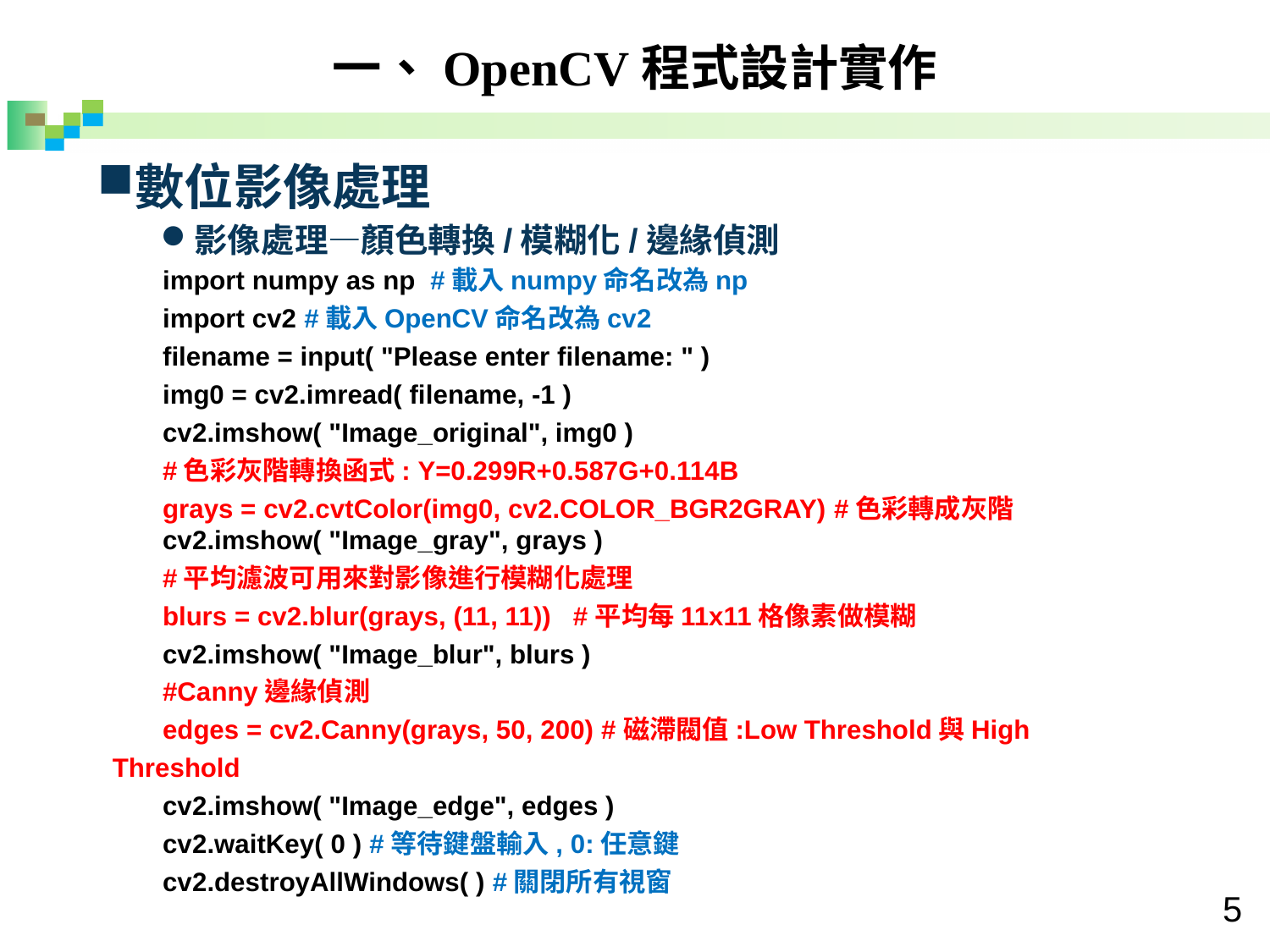

一、OpenCV程式設計實作
數位影像處理
影像處理—顏色轉換/模糊化/邊緣偵測
import numpy as np  #載入numpy命名改為np
import cv2 #載入OpenCV命名改為cv2
filename = input( "Please enter filename: " )
img0 = cv2.imread( filename, -1 )
cv2.imshow( "Image_original", img0 )
#色彩灰階轉換函式: Y=0.299R+0.587G+0.114B
grays = cv2.cvtColor(img0, cv2.COLOR_BGR2GRAY) #色彩轉成灰階
cv2.imshow( "Image_gray", grays )
#平均濾波可用來對影像進行模糊化處理
blurs = cv2.blur(grays, (11, 11))   #平均每11x11格像素做模糊
cv2.imshow( "Image_blur", blurs )
#Canny邊緣偵測
edges = cv2.Canny(grays, 50, 200) #磁滯閥值:Low Threshold與High Threshold
cv2.imshow( "Image_edge", edges )
cv2.waitKey( 0 ) #等待鍵盤輸入, 0:任意鍵
cv2.destroyAllWindows( ) #關閉所有視窗